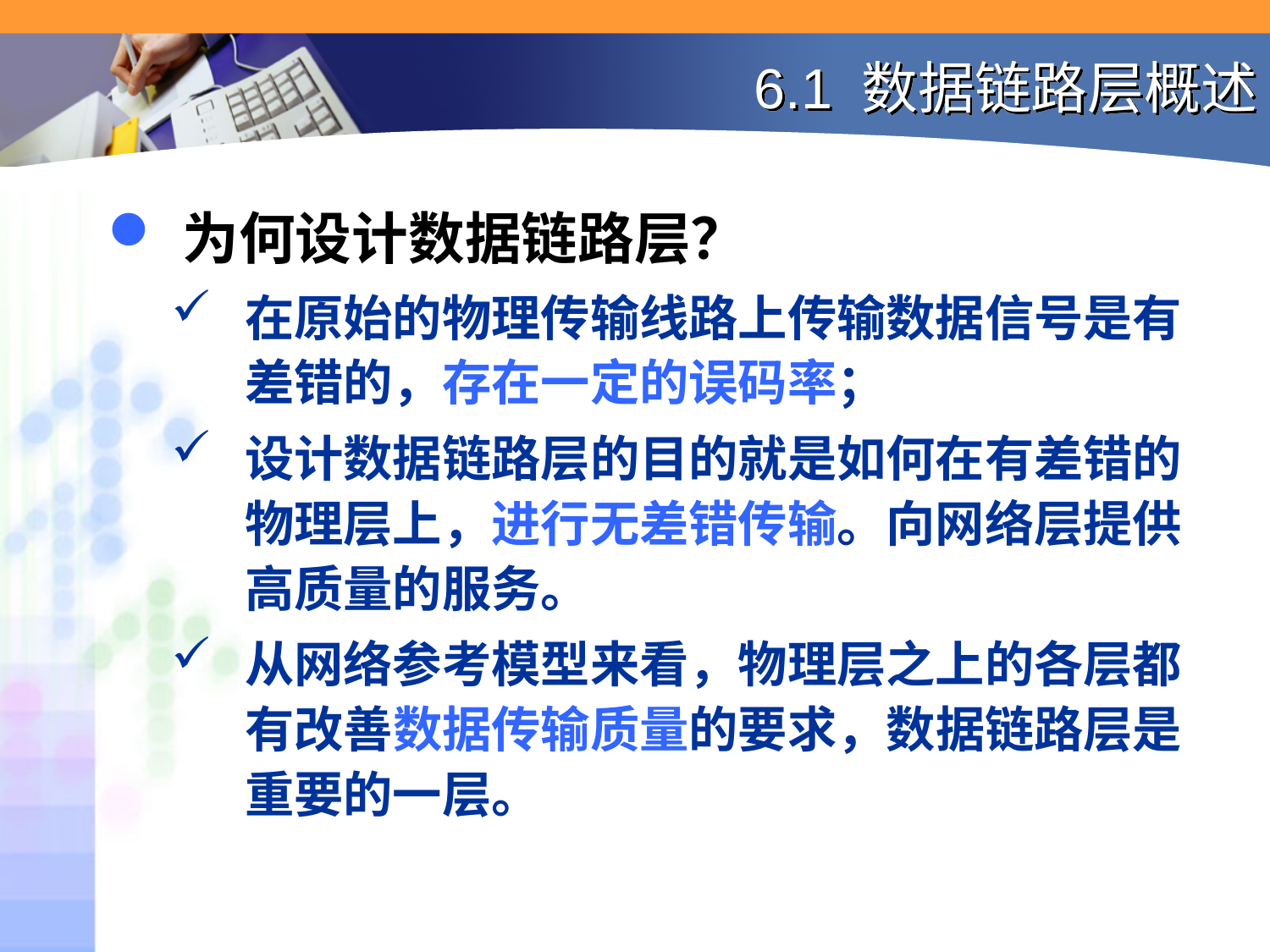

# 6.1 数据链路层概述
为何设计数据链路层？
在原始的物理传输线路上传输数据信号是有差错的，存在一定的误码率；
设计数据链路层的目的就是如何在有差错的物理层上，进行无差错传输。向网络层提供高质量的服务。
从网络参考模型来看，物理层之上的各层都有改善数据传输质量的要求，数据链路层是重要的一层。